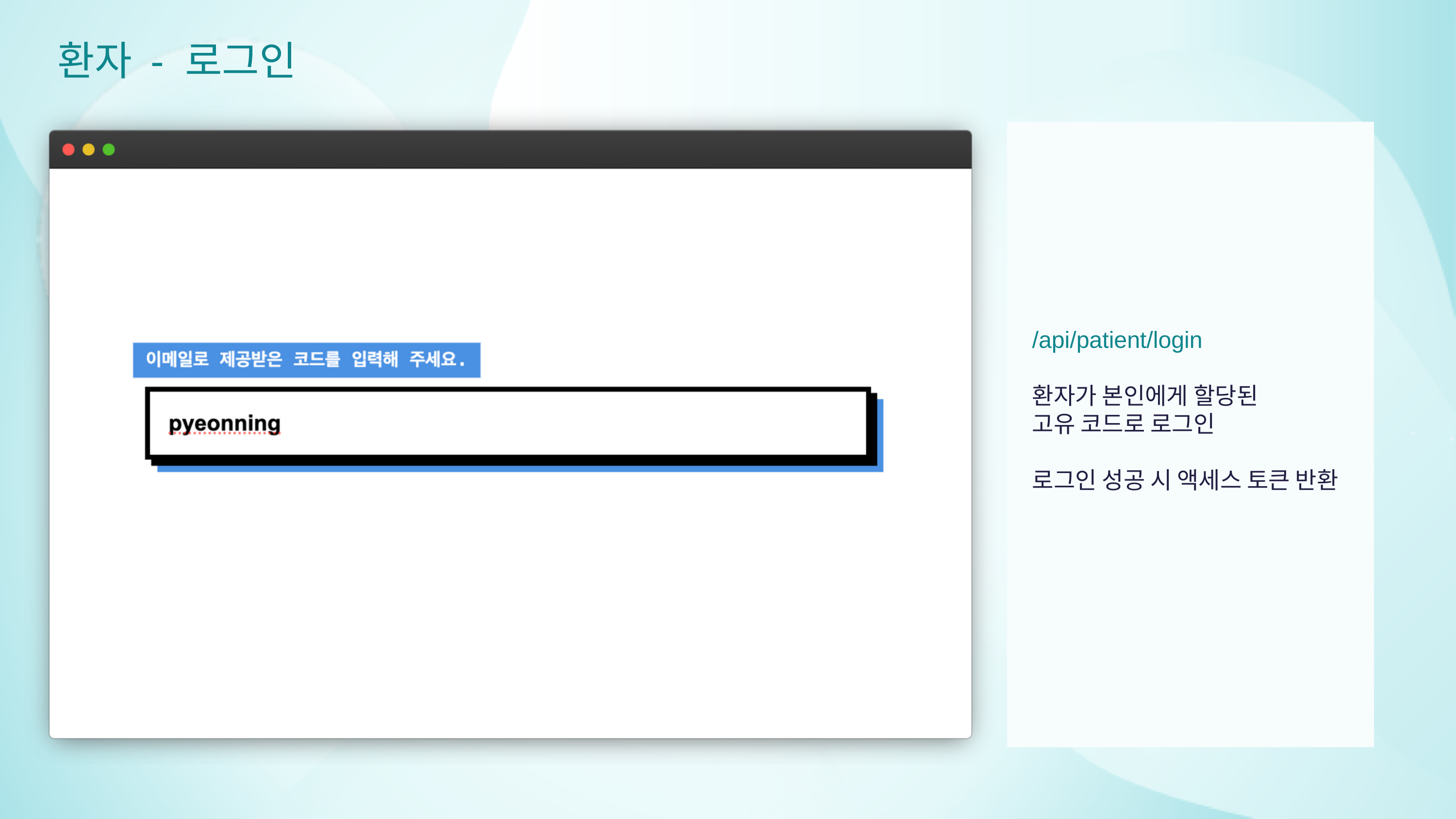

환자 - 로그인

/api/patient/login

환자가 본인에게 할당된
고유 코드로 로그인

로그인 성공 시 액세스 토큰 반환